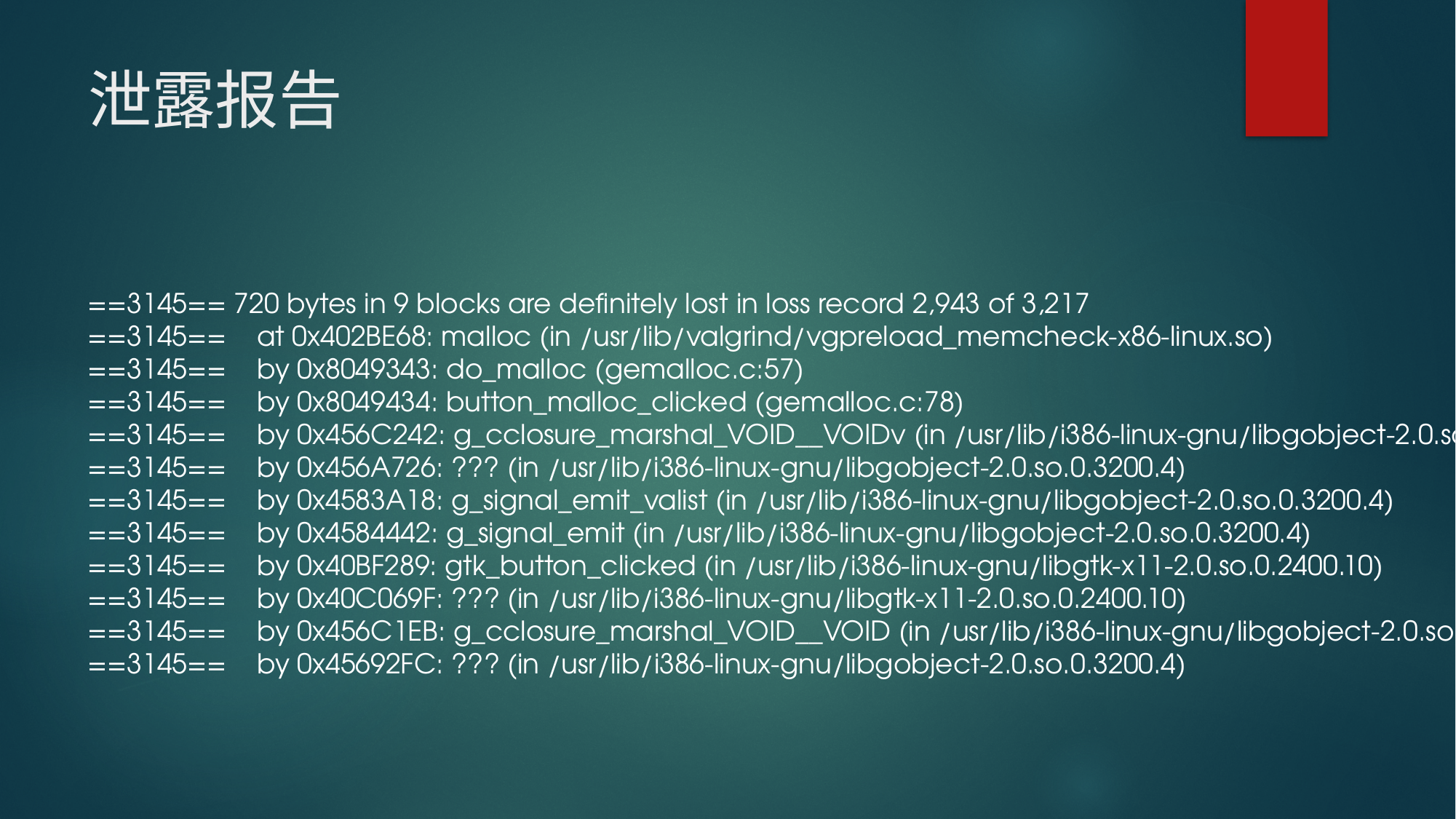

# 泄露报告
==3145== 720 bytes in 9 blocks are definitely lost in loss record 2,943 of 3,217
==3145==    at 0x402BE68: malloc (in /usr/lib/valgrind/vgpreload_memcheck-x86-linux.so)
==3145==    by 0x8049343: do_malloc (gemalloc.c:57)
==3145==    by 0x8049434: button_malloc_clicked (gemalloc.c:78)
==3145==    by 0x456C242: g_cclosure_marshal_VOID__VOIDv (in /usr/lib/i386-linux-gnu/libgobject-2.0.so.0.3200.4)
==3145==    by 0x456A726: ??? (in /usr/lib/i386-linux-gnu/libgobject-2.0.so.0.3200.4)
==3145==    by 0x4583A18: g_signal_emit_valist (in /usr/lib/i386-linux-gnu/libgobject-2.0.so.0.3200.4)
==3145==    by 0x4584442: g_signal_emit (in /usr/lib/i386-linux-gnu/libgobject-2.0.so.0.3200.4)
==3145==    by 0x40BF289: gtk_button_clicked (in /usr/lib/i386-linux-gnu/libgtk-x11-2.0.so.0.2400.10)
==3145==    by 0x40C069F: ??? (in /usr/lib/i386-linux-gnu/libgtk-x11-2.0.so.0.2400.10)
==3145==    by 0x456C1EB: g_cclosure_marshal_VOID__VOID (in /usr/lib/i386-linux-gnu/libgobject-2.0.so.0.3200.4)
==3145==    by 0x45692FC: ??? (in /usr/lib/i386-linux-gnu/libgobject-2.0.so.0.3200.4)